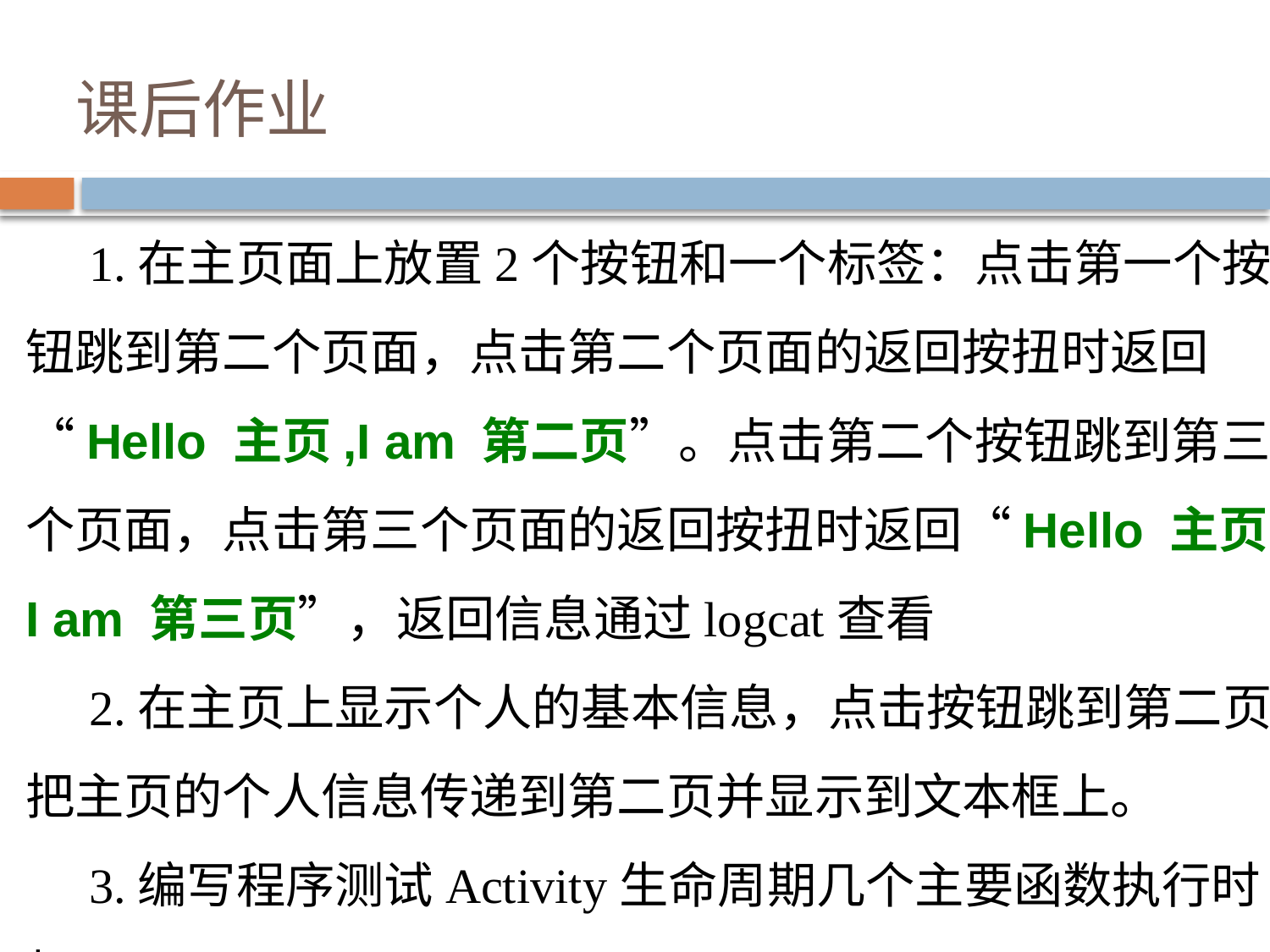

# 课后作业
1.在主页面上放置2个按钮和一个标签：点击第一个按钮跳到第二个页面，点击第二个页面的返回按扭时返回“Hello 主页,I am 第二页”。点击第二个按钮跳到第三个页面，点击第三个页面的返回按扭时返回“Hello 主页,I am 第三页”，返回信息通过logcat查看
2.在主页上显示个人的基本信息，点击按钮跳到第二页，把主页的个人信息传递到第二页并显示到文本框上。
3.编写程序测试Activity生命周期几个主要函数执行时机